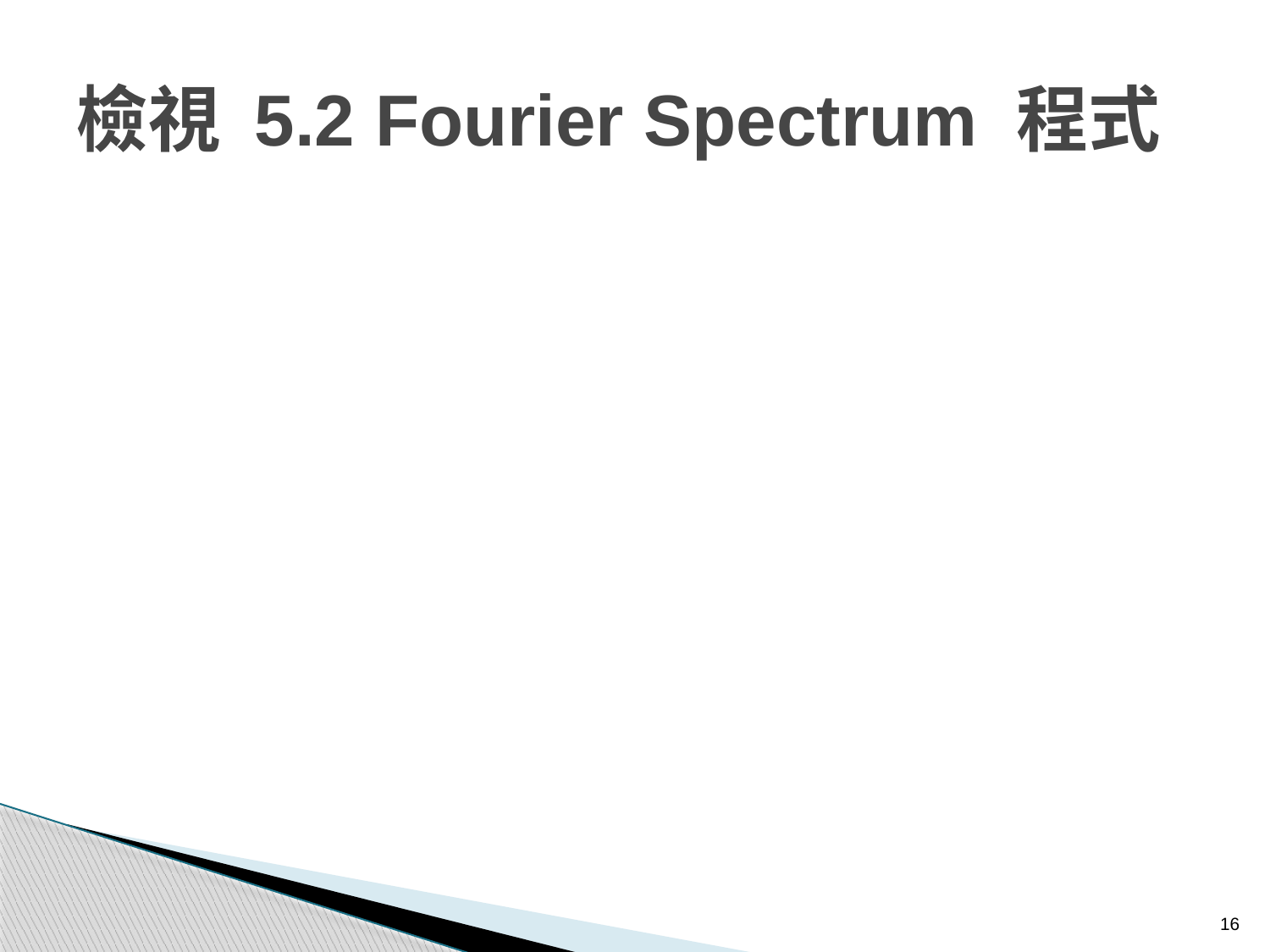

# 檢視 5.2 Fourier Spectrum 程式

16